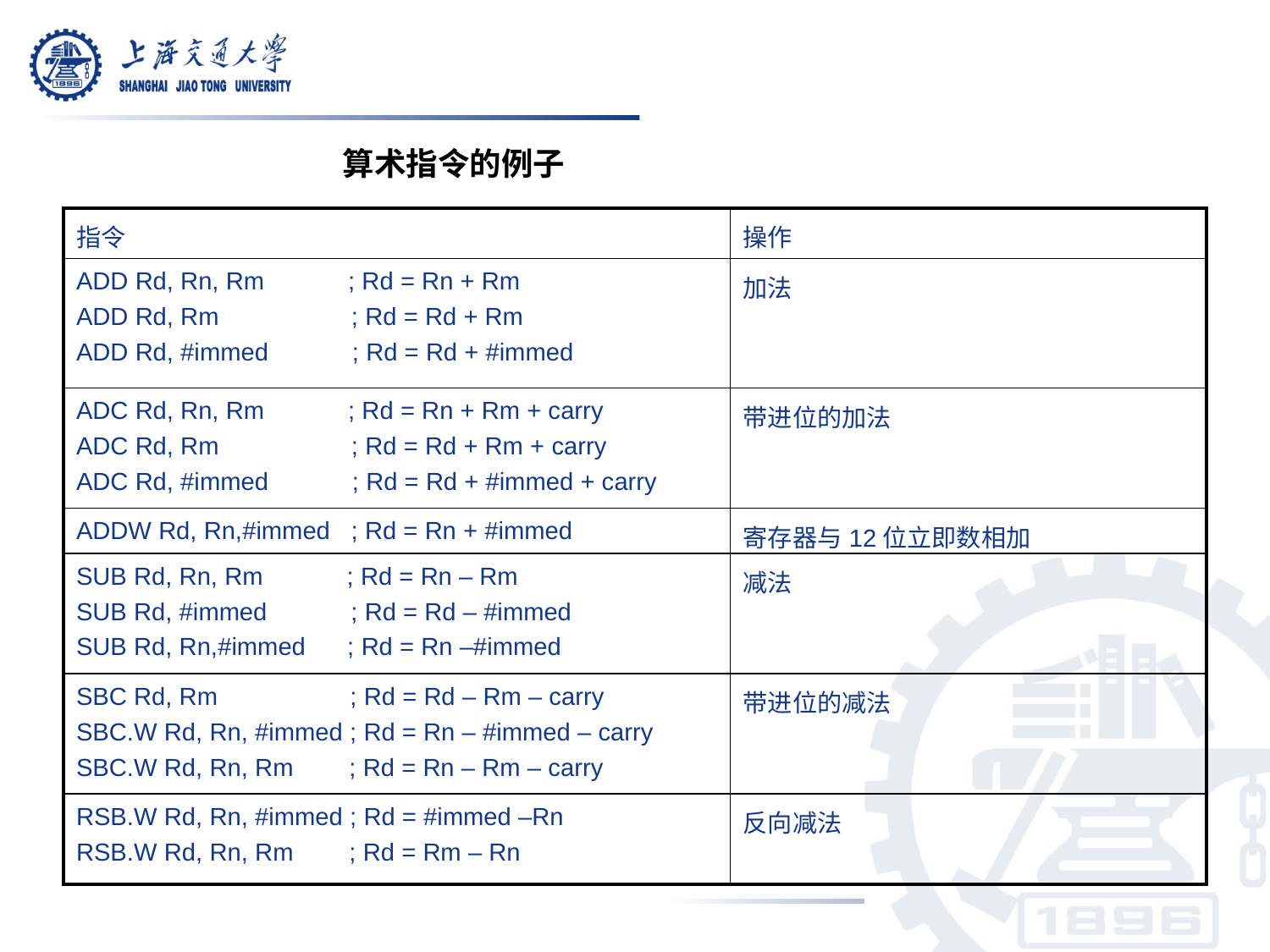

算术指令的例子
| 指令 | 操作 |
| --- | --- |
| ADD Rd, Rn, Rm ; Rd = Rn + Rm ADD Rd, Rm ; Rd = Rd + Rm ADD Rd, #immed ; Rd = Rd + #immed | 加法 |
| ADC Rd, Rn, Rm ; Rd = Rn + Rm + carry ADC Rd, Rm ; Rd = Rd + Rm + carry ADC Rd, #immed ; Rd = Rd + #immed + carry | 带进位的加法 |
| ADDW Rd, Rn,#immed ; Rd = Rn + #immed | 寄存器与12位立即数相加 |
| SUB Rd, Rn, Rm ; Rd = Rn – Rm SUB Rd, #immed ; Rd = Rd – #immed SUB Rd, Rn,#immed ; Rd = Rn –#immed | 减法 |
| SBC Rd, Rm ; Rd = Rd – Rm – carry SBC.W Rd, Rn, #immed ; Rd = Rn – #immed – carry SBC.W Rd, Rn, Rm ; Rd = Rn – Rm – carry | 带进位的减法 |
| RSB.W Rd, Rn, #immed ; Rd = #immed –Rn RSB.W Rd, Rn, Rm ; Rd = Rm – Rn | 反向减法 |